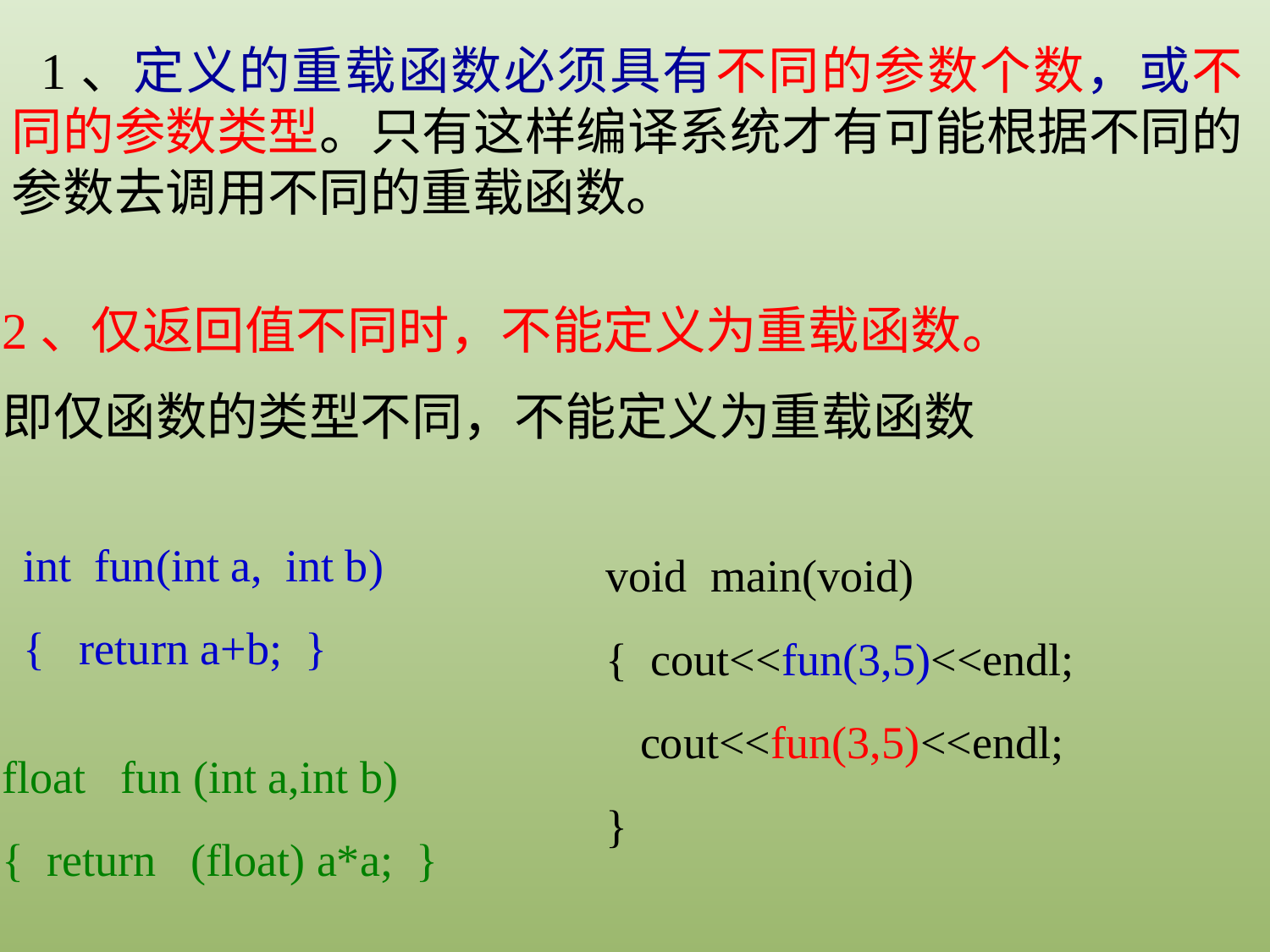

1、定义的重载函数必须具有不同的参数个数，或不同的参数类型。只有这样编译系统才有可能根据不同的参数去调用不同的重载函数。
2、仅返回值不同时，不能定义为重载函数。
即仅函数的类型不同，不能定义为重载函数
int  fun(int a,  int b)
{   return a+b;  }
void  main(void)
{  cout<<fun(3,5)<<endl;
   cout<<fun(3,5)<<endl;
}
float   fun (int a,int b)
{  return   (float) a*a;  }
254